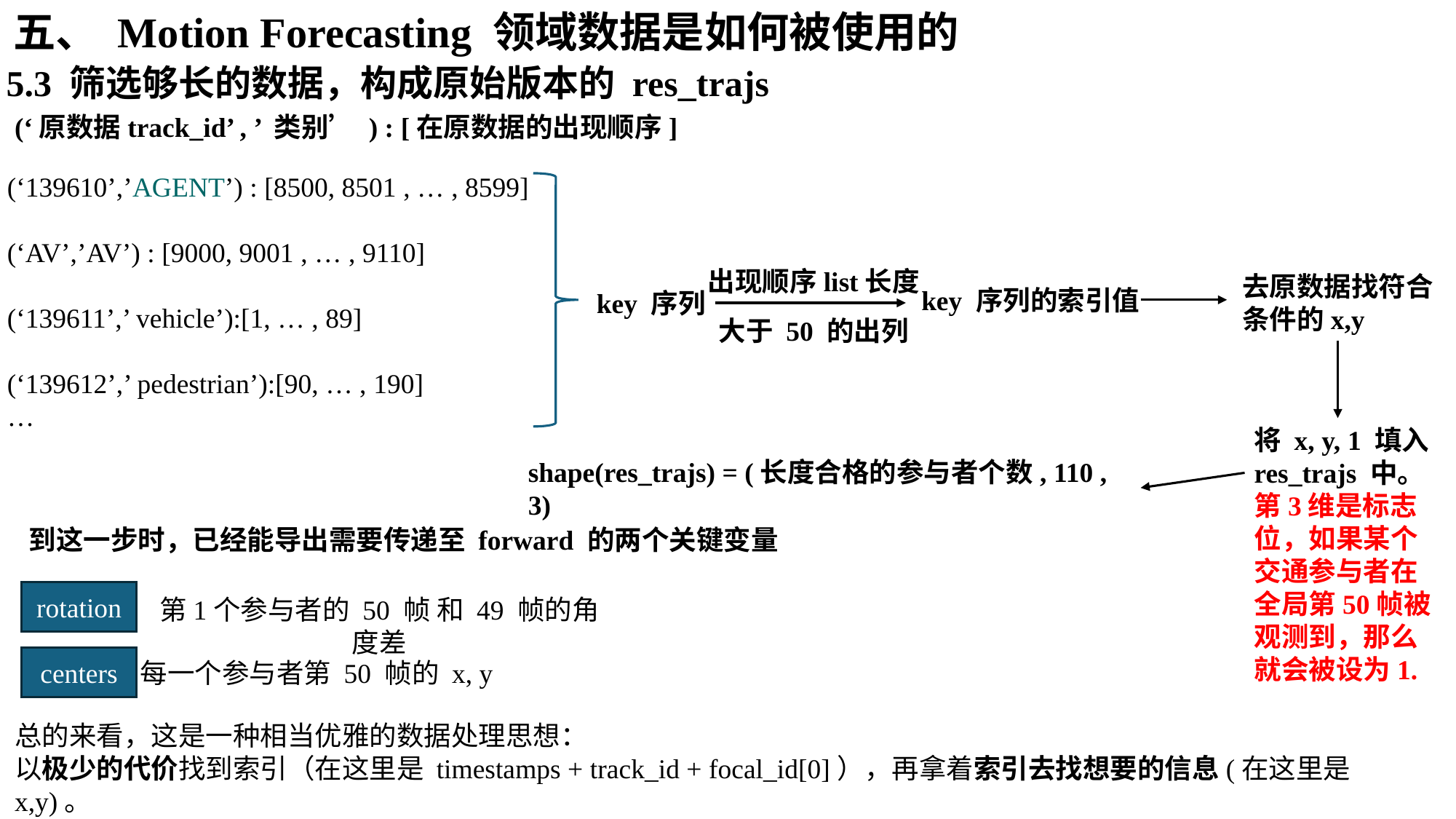

五、 Motion Forecasting 领域数据是如何被使用的
5.3 筛选够长的数据，构成原始版本的 res_trajs
(‘原数据track_id’ , ’ 类别’ ) : [在原数据的出现顺序]
(‘139610’,’AGENT’) : [8500, 8501 , … , 8599]

(‘AV’,’AV’) : [9000, 9001 , … , 9110]

(‘139611’,’ vehicle’):[1, … , 89]

(‘139612’,’ pedestrian’):[90, … , 190]
…

出现顺序list长度
大于 50 的出列
去原数据找符合
条件的x,y
 key 序列的索引值
key 序列
将 x, y, 1 填入
res_trajs 中。
第3维是标志位，如果某个交通参与者在全局第50帧被观测到，那么就会被设为1.
shape(res_trajs) = (长度合格的参与者个数, 110 , 3)
到这一步时，已经能导出需要传递至 forward 的两个关键变量
rotation
第1个参与者的 50 帧 和 49 帧的角度差
centers
每一个参与者第 50 帧的 x, y
总的来看，这是一种相当优雅的数据处理思想：
以极少的代价找到索引（在这里是 timestamps + track_id + focal_id[0]），再拿着索引去找想要的信息(在这里是 x,y)。
最后想要的信息填入预设的模板中，方便后面的继续处理